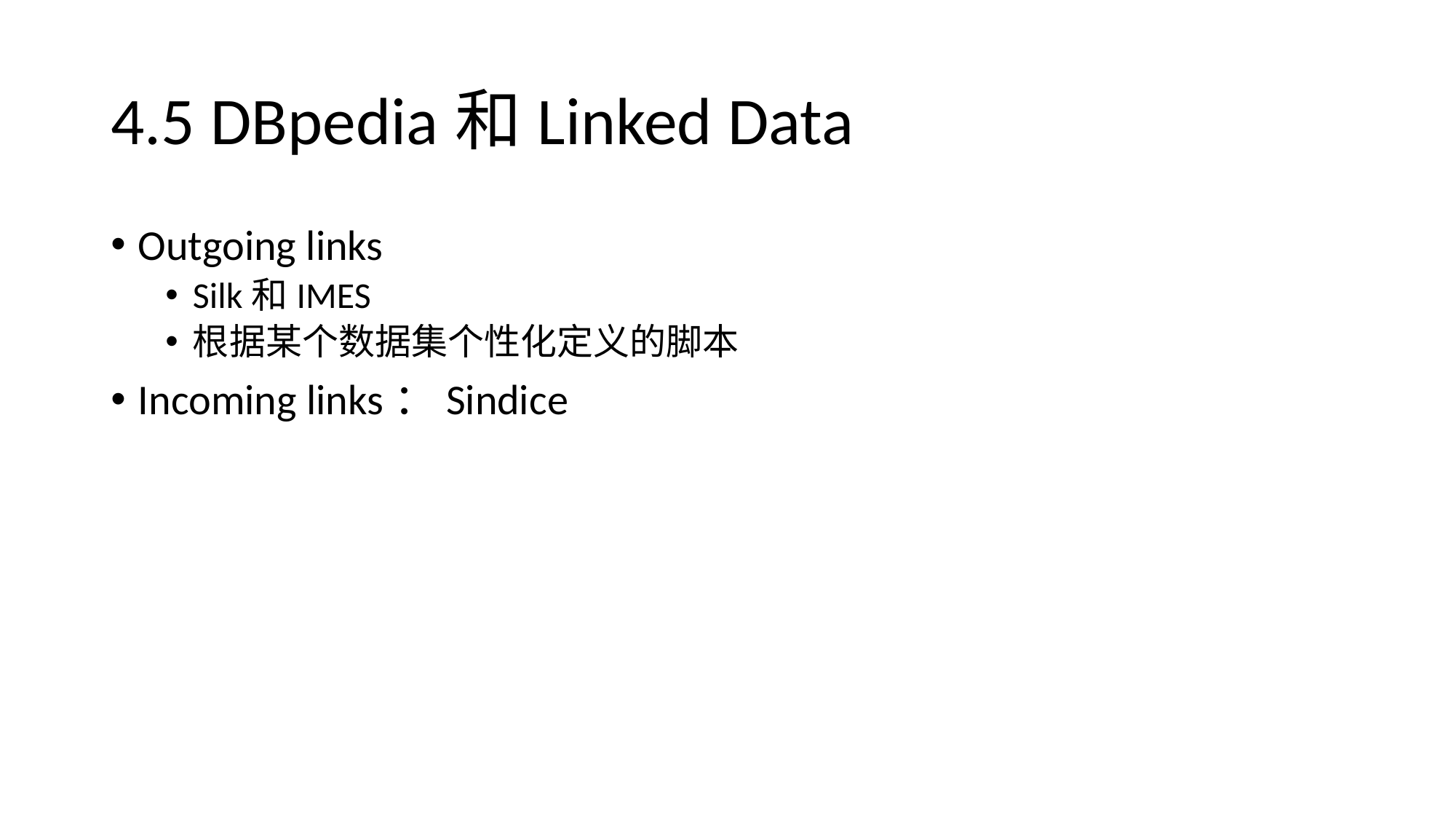

# 4.5 DBpedia和Linked Data
Outgoing links
Silk和IMES
根据某个数据集个性化定义的脚本
Incoming links：Sindice